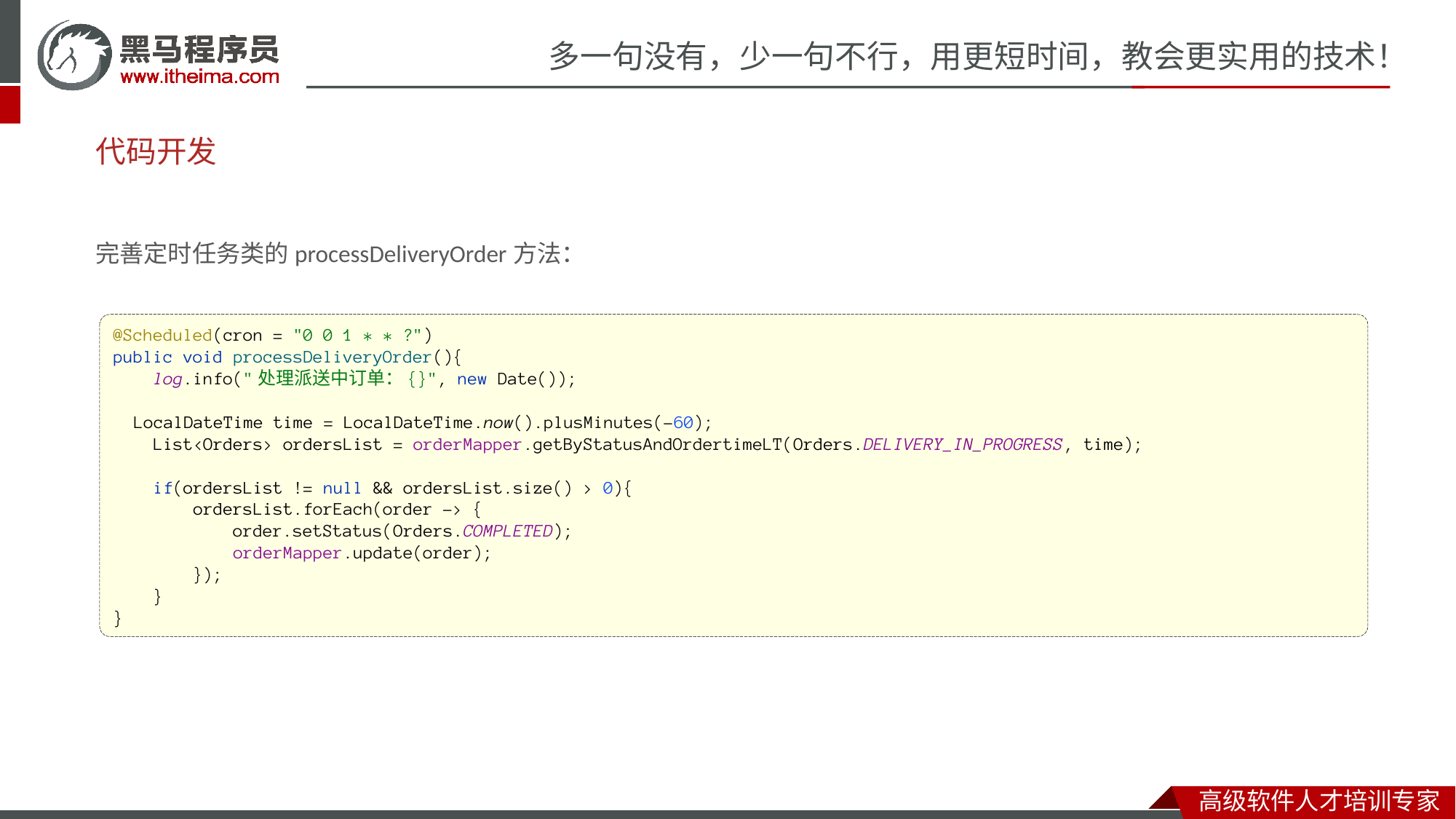

# 代码开发
完善定时任务类的processDeliveryOrder方法：
@Scheduled(cron = "0 0 1 * * ?")
public void processDeliveryOrder(){
    log.info("处理派送中订单：{}", new Date());
    LocalDateTime time = LocalDateTime.now().plusMinutes(-60);
    List<Orders> ordersList = orderMapper.getByStatusAndOrdertimeLT(Orders.DELIVERY_IN_PROGRESS, time);
    if(ordersList != null && ordersList.size() > 0){
        ordersList.forEach(order -> {
            order.setStatus(Orders.COMPLETED);
            orderMapper.update(order);
        });
    }
}